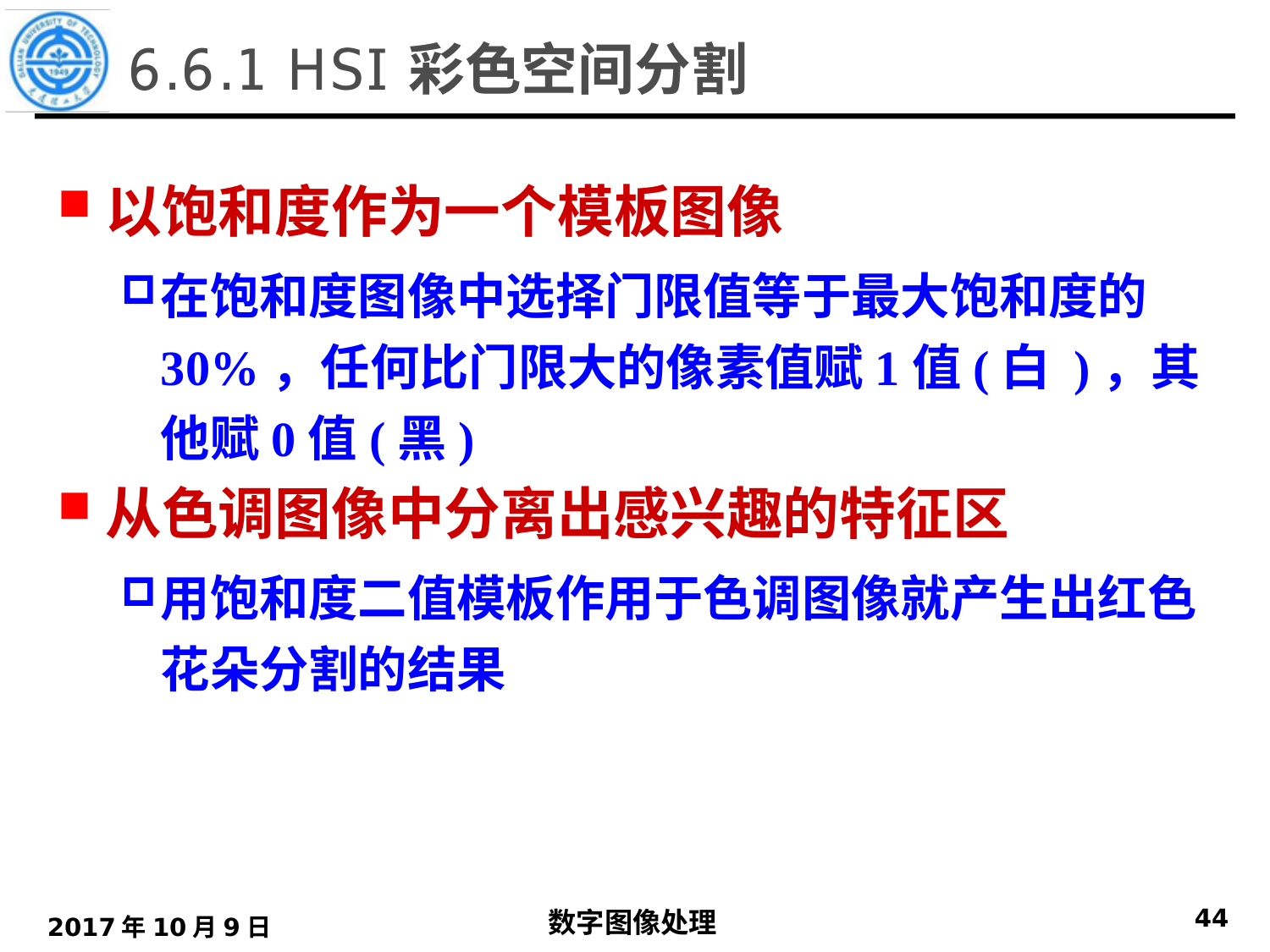

6.6.1 HSI彩色空间分割
以饱和度作为一个模板图像
在饱和度图像中选择门限值等于最大饱和度的30%，任何比门限大的像素值赋1值(白 )，其他赋0值(黑)
从色调图像中分离出感兴趣的特征区
用饱和度二值模板作用于色调图像就产生出红色花朵分割的结果